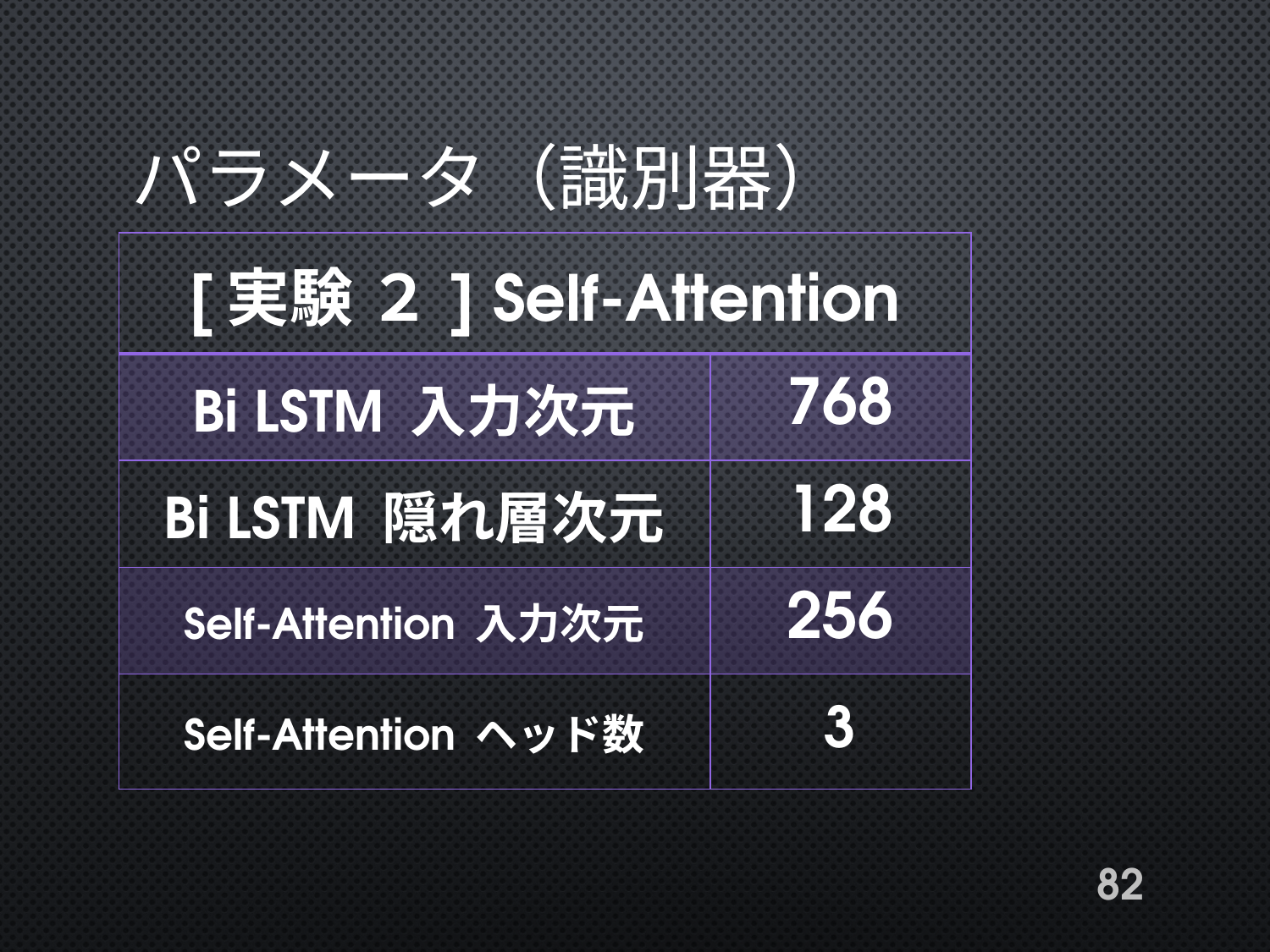

# パラメータ（識別器）
| [実験 ２] Self-Attention |  |
| --- | --- |
| Bi LSTM 入力次元 | 768 |
| Bi LSTM 隠れ層次元 | 128 |
| Self-Attention 入力次元 | 256 |
| Self-Attention ヘッド数 | 3 |
82